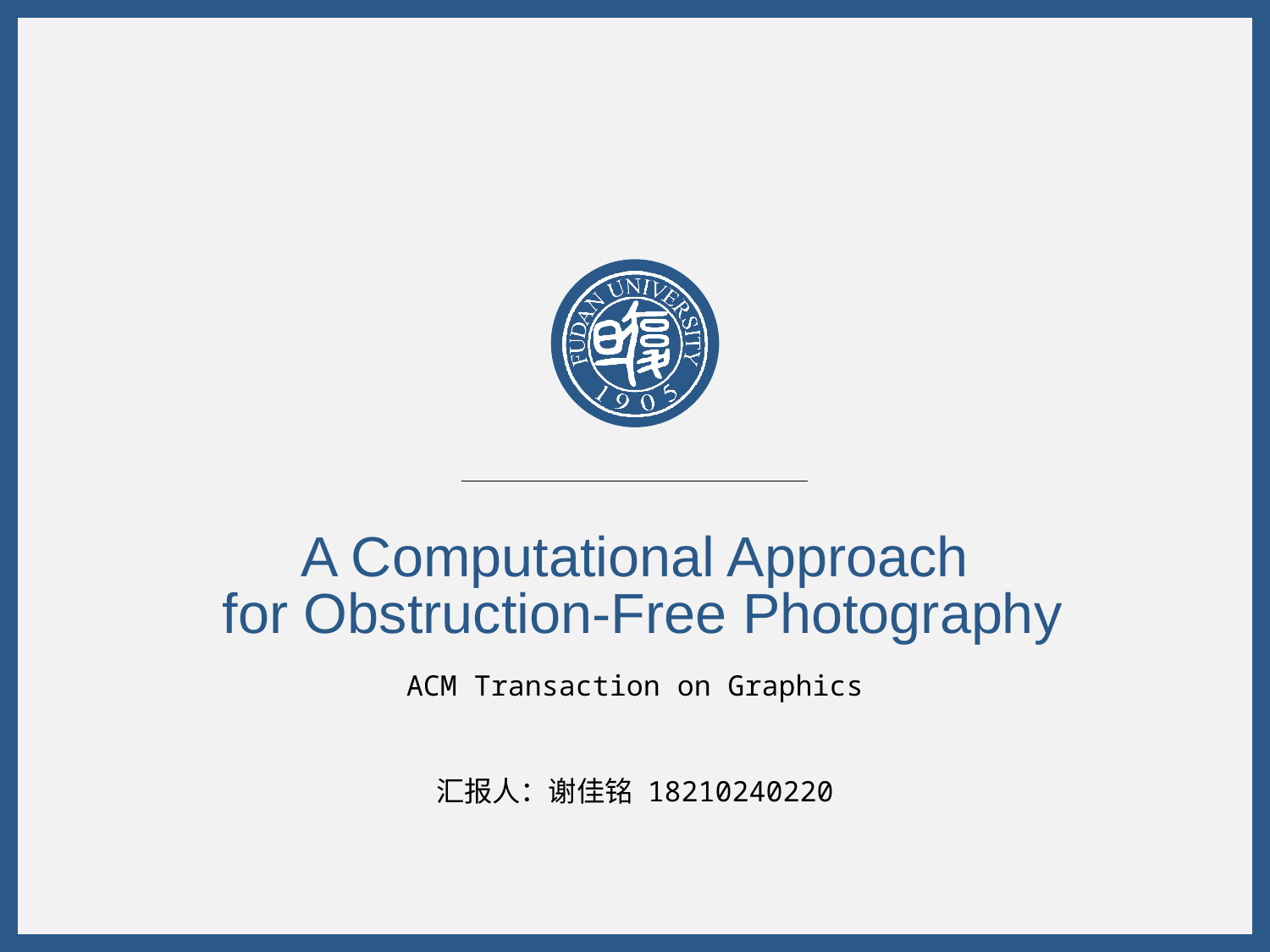

# A Computational Approach for Obstruction-Free Photography
ACM Transaction on Graphics

汇报人：谢佳铭 18210240220